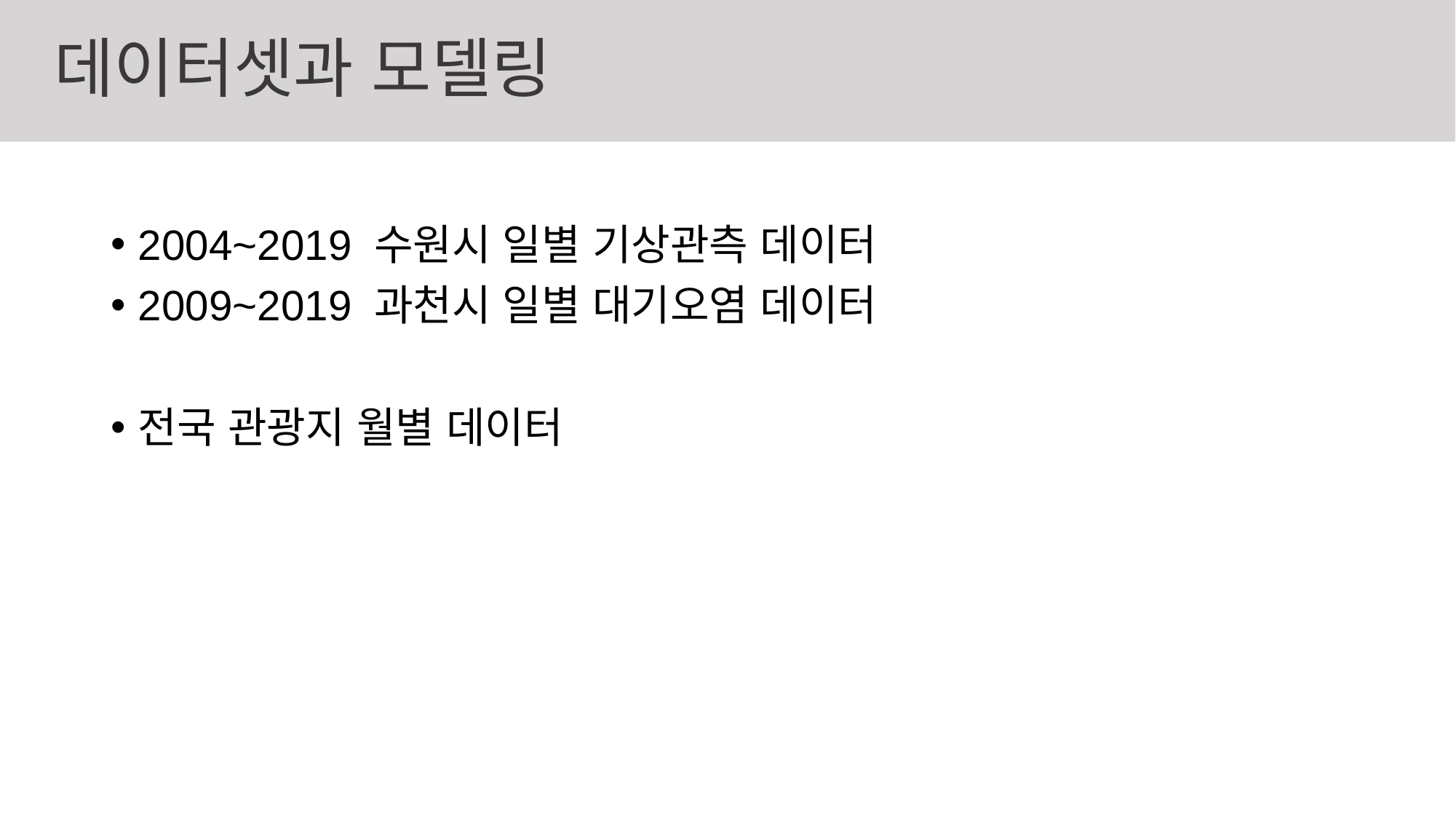

# 데이터셋과 모델링
2004~2019 수원시 일별 기상관측 데이터
2009~2019 과천시 일별 대기오염 데이터

전국 관광지 월별 데이터